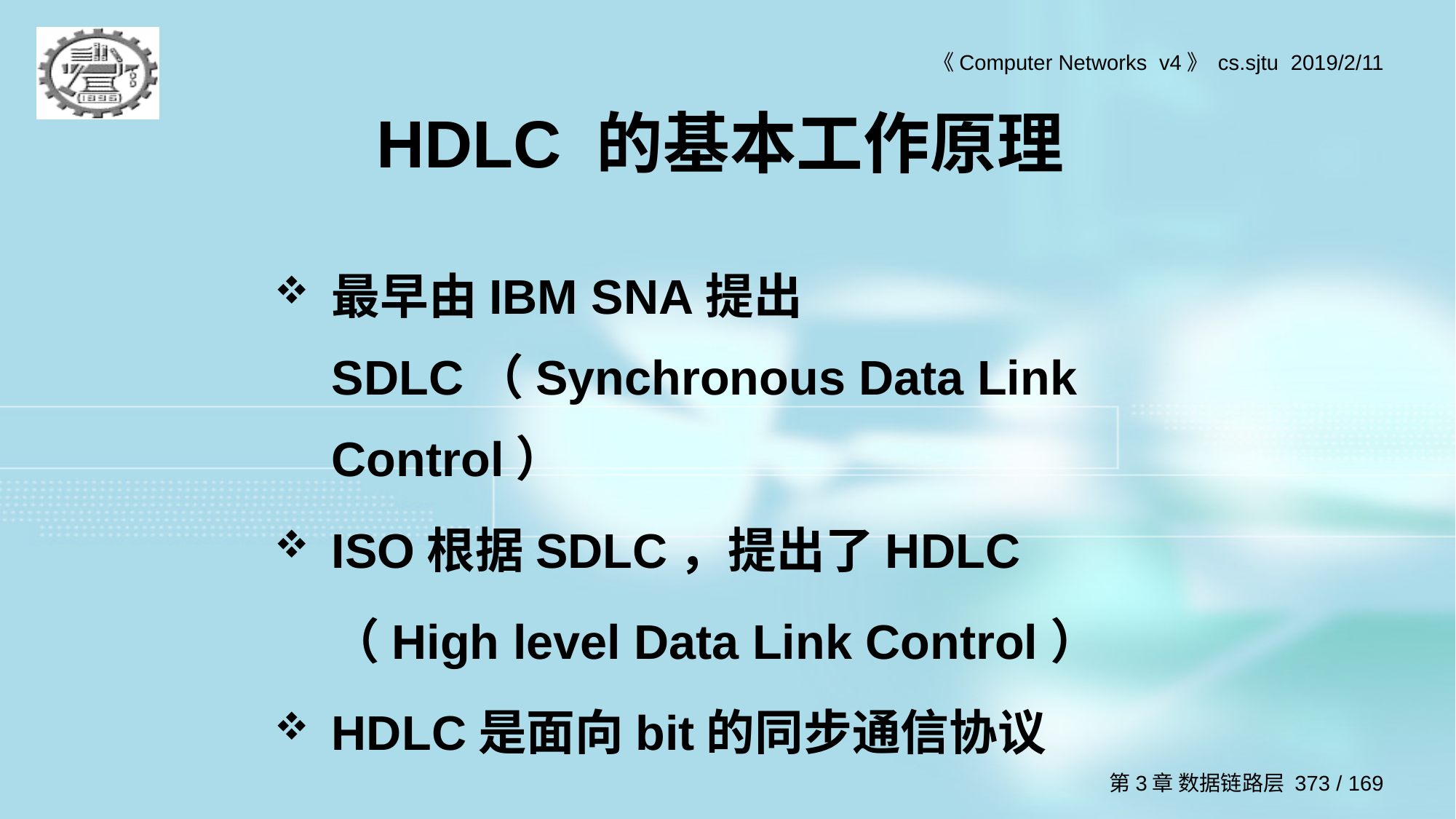

# HDLC 的基本工作原理
最早由IBM SNA提出SDLC（Synchronous Data Link Control）
ISO根据SDLC，提出了HDLC
	（High level Data Link Control）
HDLC是面向bit的同步通信协议